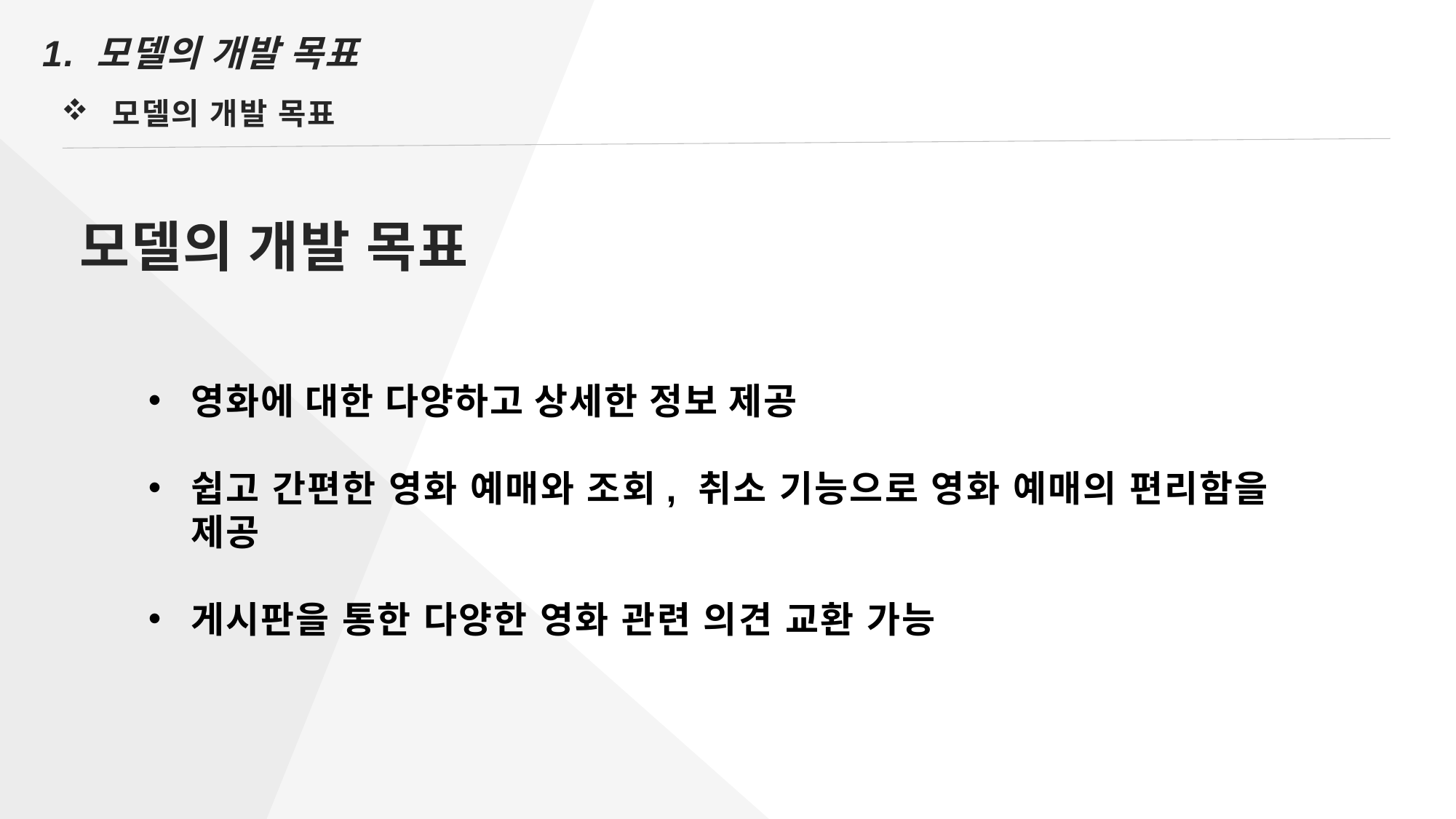

1. 모델의 개발 목표

모델의 개발 목표

모델의 개발 목표

영화에 대한 다양하고 상세한 정보 제공

쉽고 간편한 영화 예매와 조회, 취소 기능으로 영화 예매의 편리함을 제공

게시판을 통한 다양한 영화 관련 의견 교환 가능